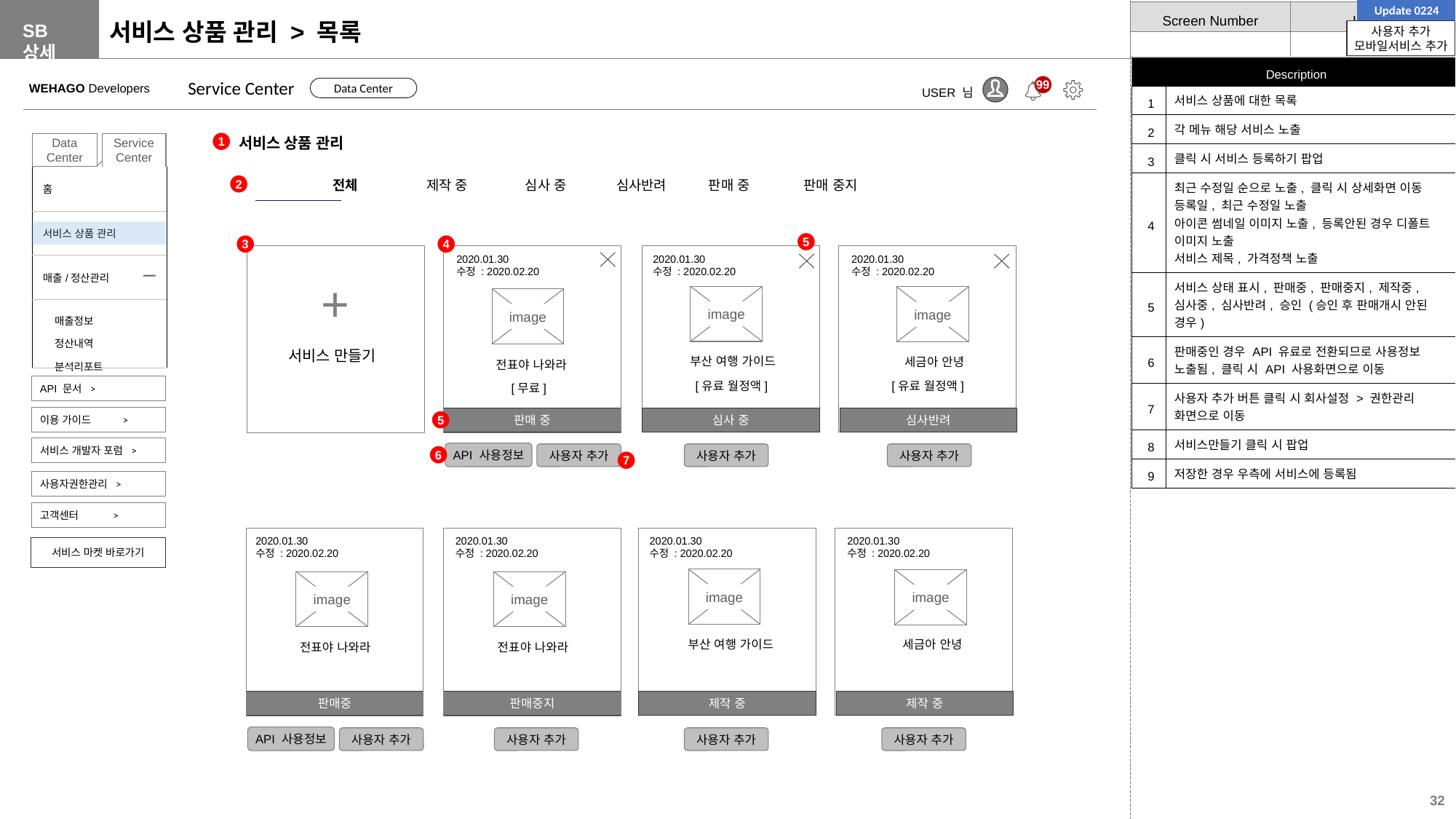

Update 0224
# 서비스 상품 관리 > 목록
사용자 추가
모바일서비스 추가
| Description |  |
| --- | --- |
| 1 | 서비스 상품에 대한 목록 |
| 2 | 각 메뉴 해당 서비스 노출 |
| 3 | 클릭 시 서비스 등록하기 팝업 |
| 4 | 최근 수정일 순으로 노출, 클릭 시 상세화면 이동 등록일, 최근 수정일 노출 아이콘 썸네일 이미지 노출, 등록안된 경우 디폴트 이미지 노출 서비스 제목, 가격정책 노출 |
| 5 | 서비스 상태 표시, 판매중, 판매중지, 제작중, 심사중, 심사반려, 승인 (승인 후 판매개시 안된 경우) |
| 6 | 판매중인 경우 API 유료로 전환되므로 사용정보 노출됨, 클릭 시 API 사용화면으로 이동 |
| 7 | 사용자 추가 버튼 클릭 시 회사설정 > 권한관리 화면으로 이동 |
| 8 | 서비스만들기 클릭 시 팝업 |
| 9 | 저장한 경우 우측에 서비스에 등록됨 |
Service Center
WEHAGO Developers
99

Data Center
USER 님

서비스 상품 관리
1
Service Center
Data Center
| 홈 |
| --- |
| 서비스 상품 관리 |
| 매출/정산관리 |
| 매출정보 정산내역 분석리포트 |
전체                  제작 중               심사 중             심사반려           판매 중              판매 중지
2

5
3
4

2020.01.30
수정 : 2020.02.20
2020.01.30
수정 : 2020.02.20
2020.01.30
수정 : 2020.02.20

+

image

image

image
서비스 만들기
부산 여행 가이드
세금아 안녕
전표야 나와라
[유료 월정액]
[유료 월정액]
[무료]
API 문서  >
이용 가이드          >
판매 중
심사 중
심사반려
5
서비스 개발자 포럼  >
API 사용정보
사용자 추가
사용자 추가
사용자 추가
6
7
사용자권한관리  >
고객센터           >

2020.01.30
수정 : 2020.02.20
2020.01.30
수정 : 2020.02.20
2020.01.30
수정 : 2020.02.20
2020.01.30
수정 : 2020.02.20
서비스 마켓 바로가기

image

image

image

image
부산 여행 가이드
세금아 안녕
전표야 나와라
전표야 나와라
판매중
판매중지
제작 중
제작 중
API 사용정보
사용자 추가
사용자 추가
사용자 추가
사용자 추가